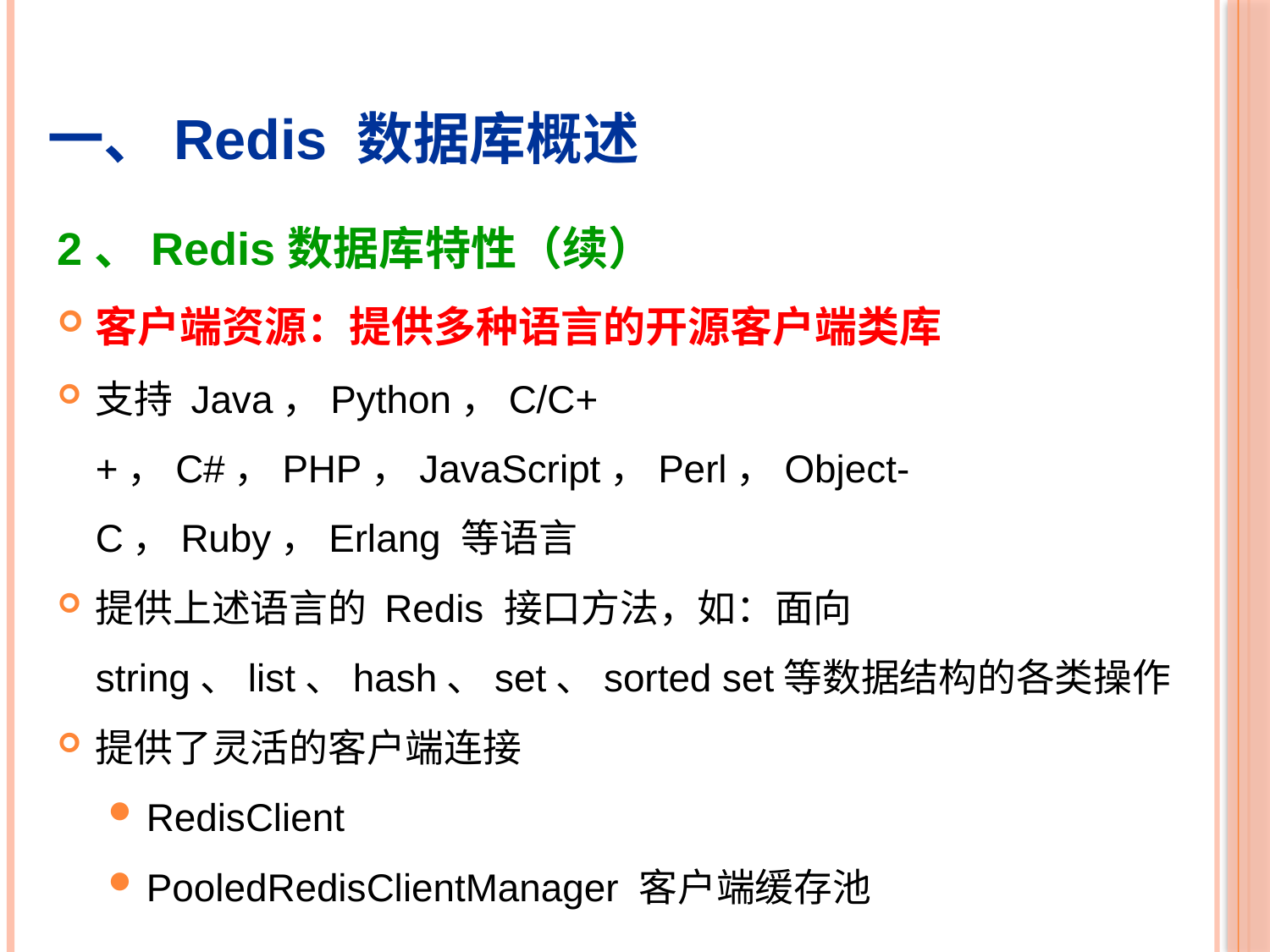

一、Redis 数据库概述
2、Redis数据库特性（续）
客户端资源：提供多种语言的开源客户端类库
支持 Java，Python，C/C++，C#，PHP，JavaScript，Perl，Object-C，Ruby，Erlang 等语言
提供上述语言的 Redis 接口方法，如：面向 string、list、hash、set、sorted set等数据结构的各类操作
提供了灵活的客户端连接
RedisClient
PooledRedisClientManager 客户端缓存池